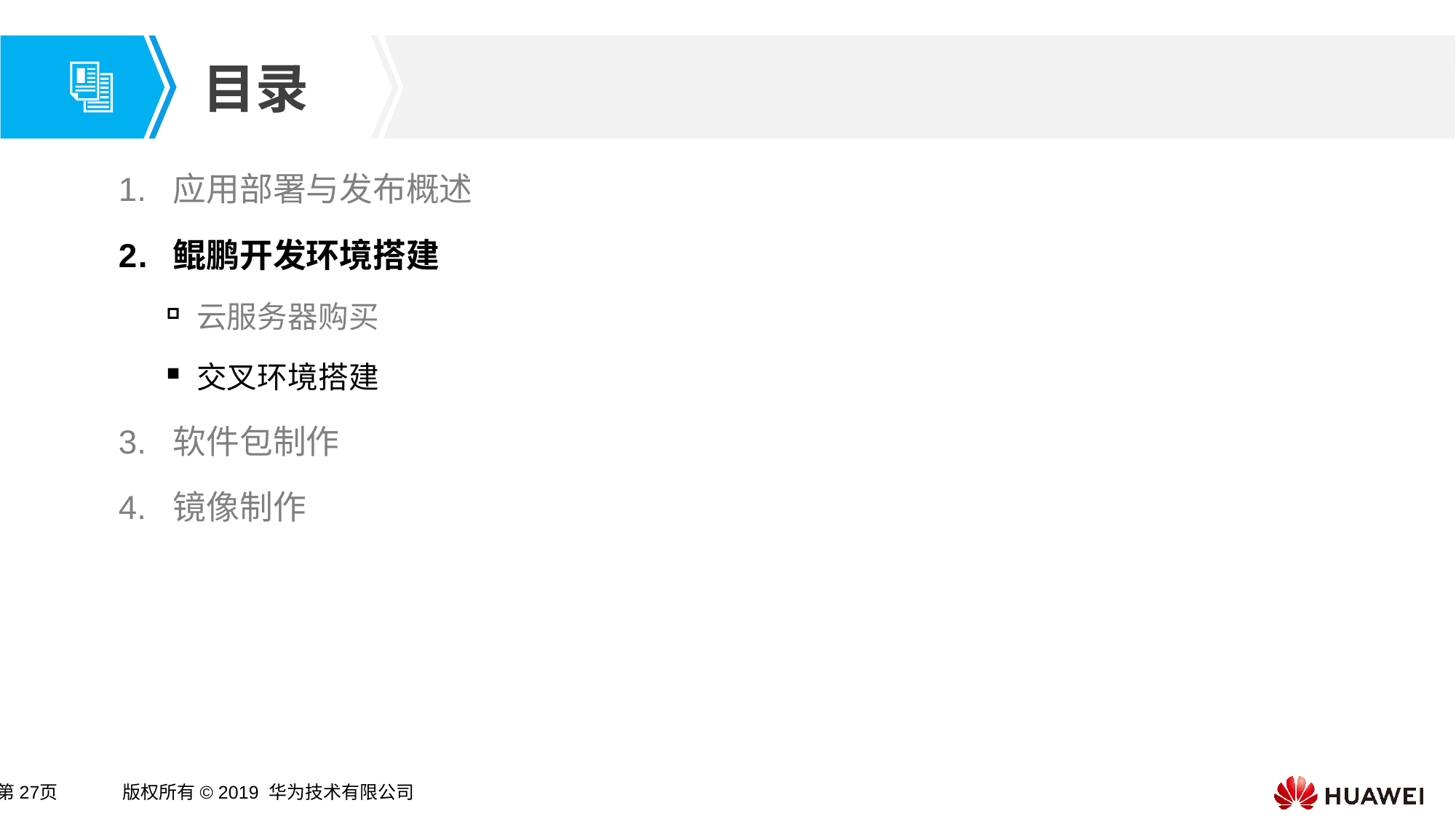

应用部署与发布概述
鲲鹏开发环境搭建
云服务器购买
交叉环境搭建
软件包制作
镜像制作